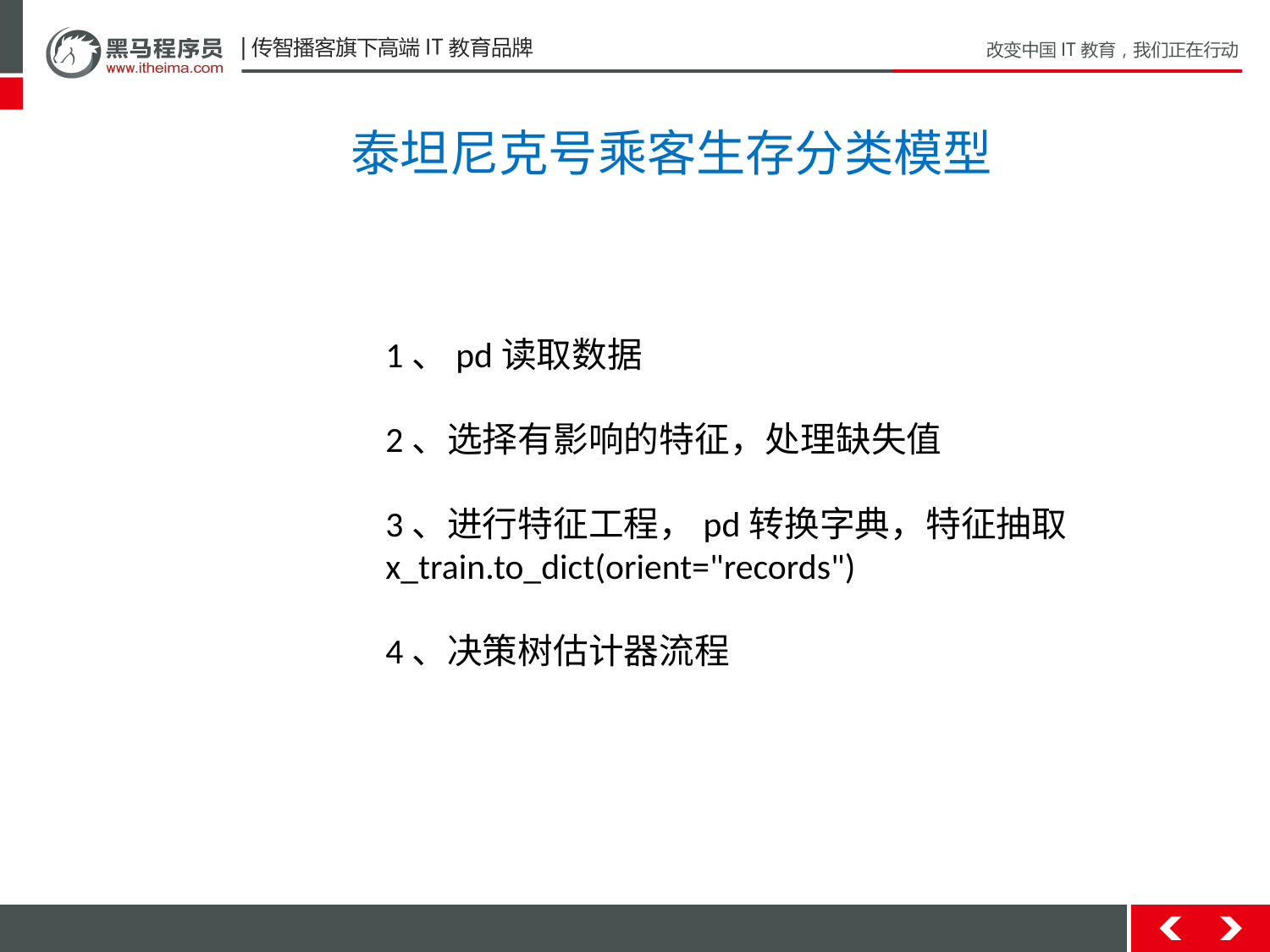

泰坦尼克号乘客生存分类模型
1、pd读取数据

2、选择有影响的特征，处理缺失值

3、进行特征工程，pd转换字典，特征抽取
x_train.to_dict(orient="records")

4、决策树估计器流程